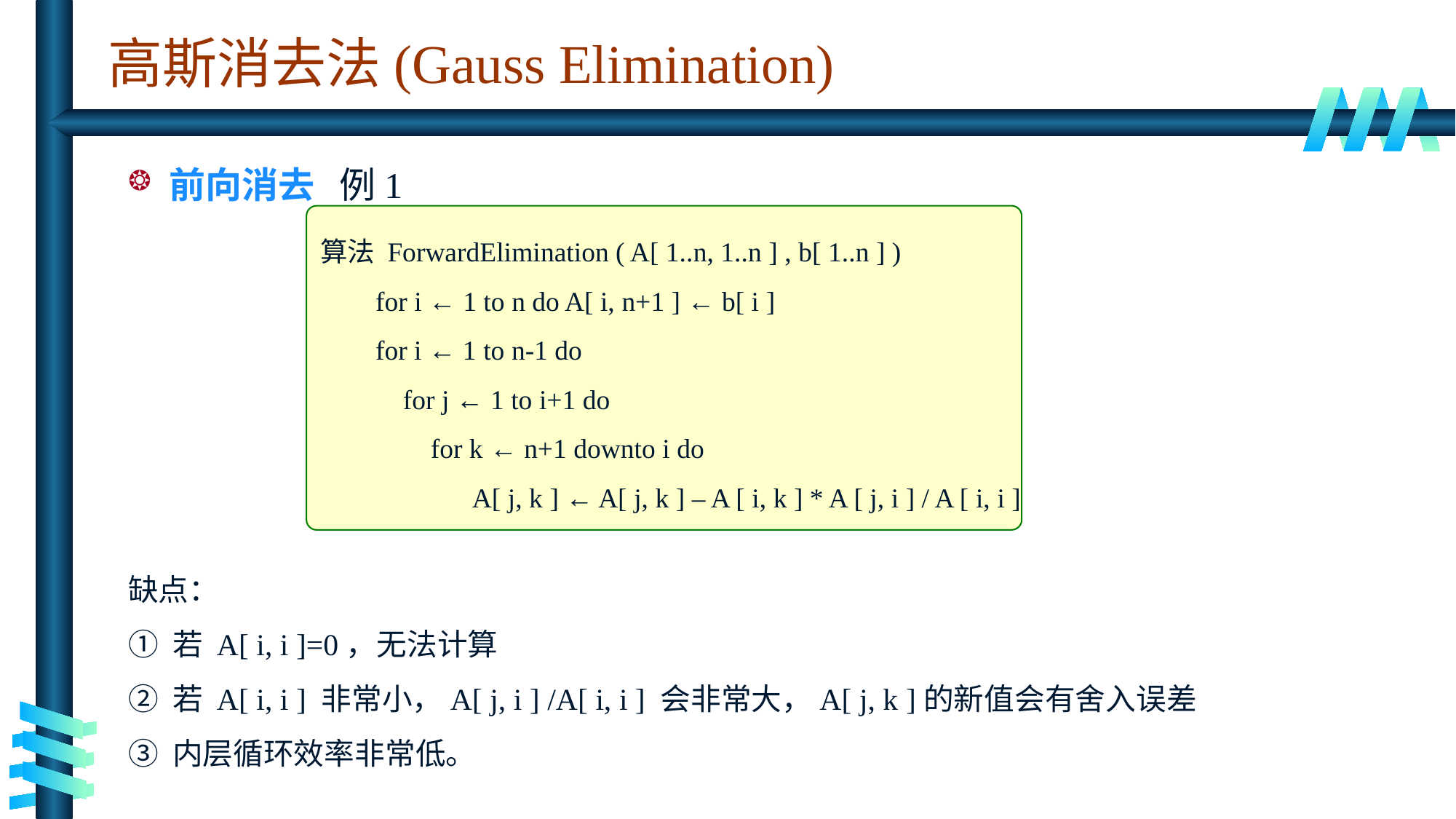

# 高斯消去法(Gauss Elimination)
前向消去   例1
算法 ForwardElimination ( A[ 1..n, 1..n ] , b[ 1..n ] )
        for i ← 1 to n do A[ i, n+1 ] ← b[ i ]
        for i ← 1 to n-1 do
            for j ← 1 to i+1 do
                for k ← n+1 downto i do
                      A[ j, k ] ← A[ j, k ] – A [ i, k ] * A [ j, i ] / A [ i, i ]
缺点：
① 若 A[ i, i ]=0，无法计算
② 若 A[ i, i ] 非常小，A[ j, i ] /A[ i, i ] 会非常大，A[ j, k ]的新值会有舍入误差
③ 内层循环效率非常低。